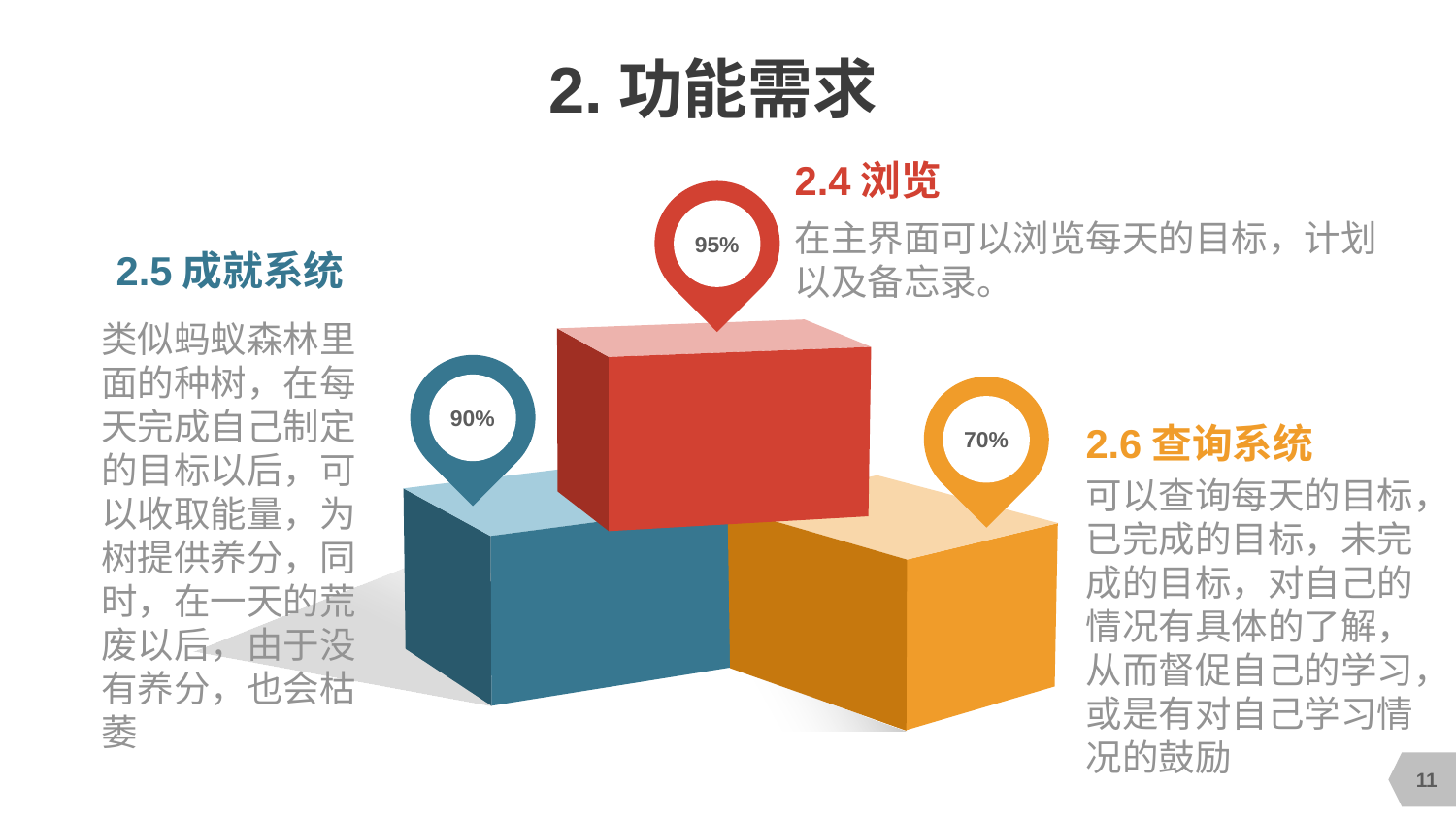

# 2.功能需求
2.4浏览
在主界面可以浏览每天的目标，计划以及备忘录。

95%
2.5成就系统
类似蚂蚁森林里面的种树，在每天完成自己制定的目标以后，可以收取能量，为树提供养分，同时，在一天的荒废以后，由于没有养分，也会枯萎

90%

70%
2.6查询系统
可以查询每天的目标，已完成的目标，未完成的目标，对自己的情况有具体的了解，从而督促自己的学习，或是有对自己学习情况的鼓励

11